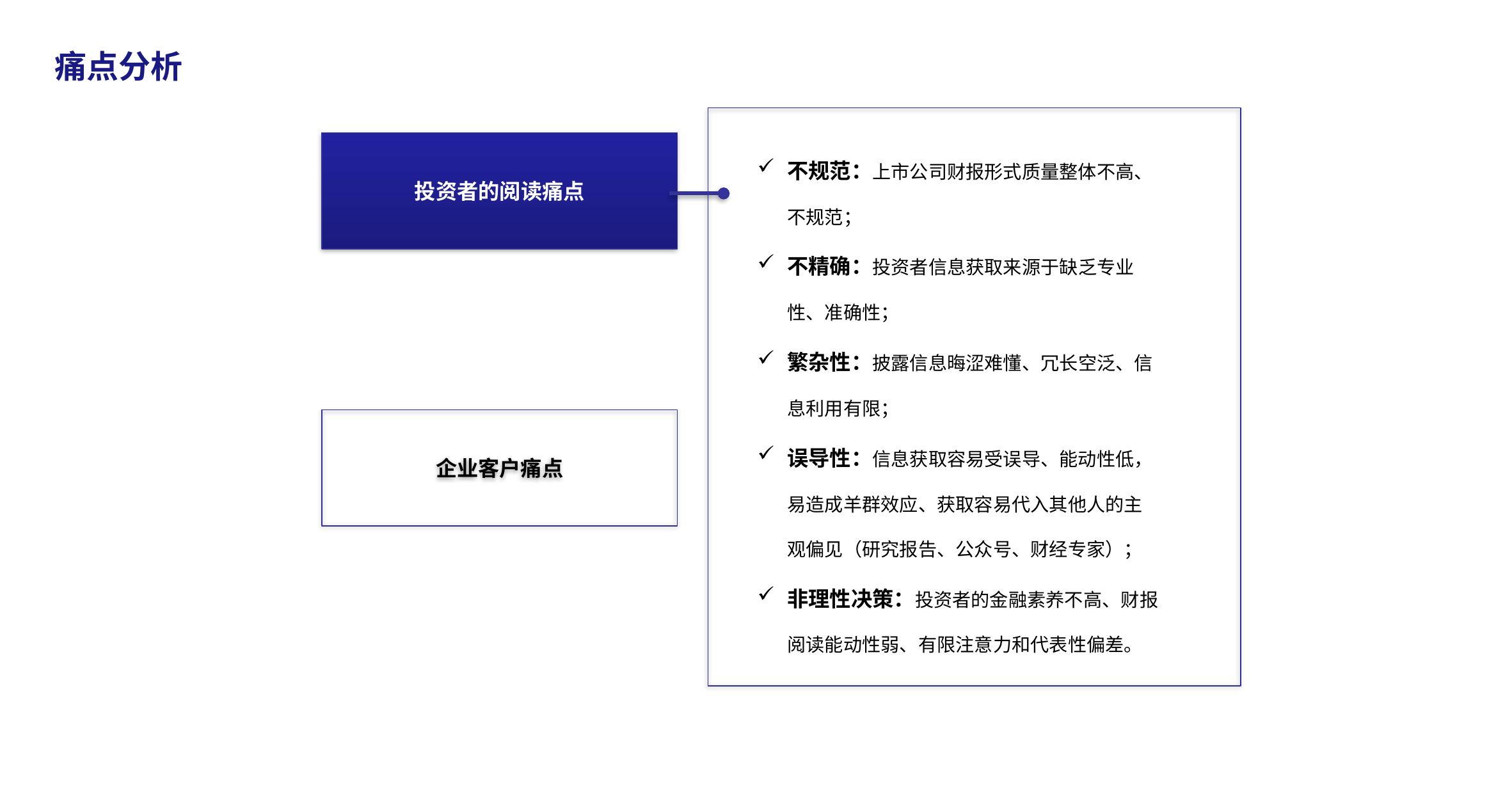

痛点分析

不规范：上市公司财报形式质量整体不高、不规范；
不精确：投资者信息获取来源于缺乏专业性、准确性；
繁杂性：披露信息晦涩难懂、冗长空泛、信息利用有限；
误导性：信息获取容易受误导、能动性低，易造成羊群效应、获取容易代入其他人的主观偏见（研究报告、公众号、财经专家）；
非理性决策：投资者的金融素养不高、财报阅读能动性弱、有限注意力和代表性偏差。
投资者的阅读痛点
企业客户痛点